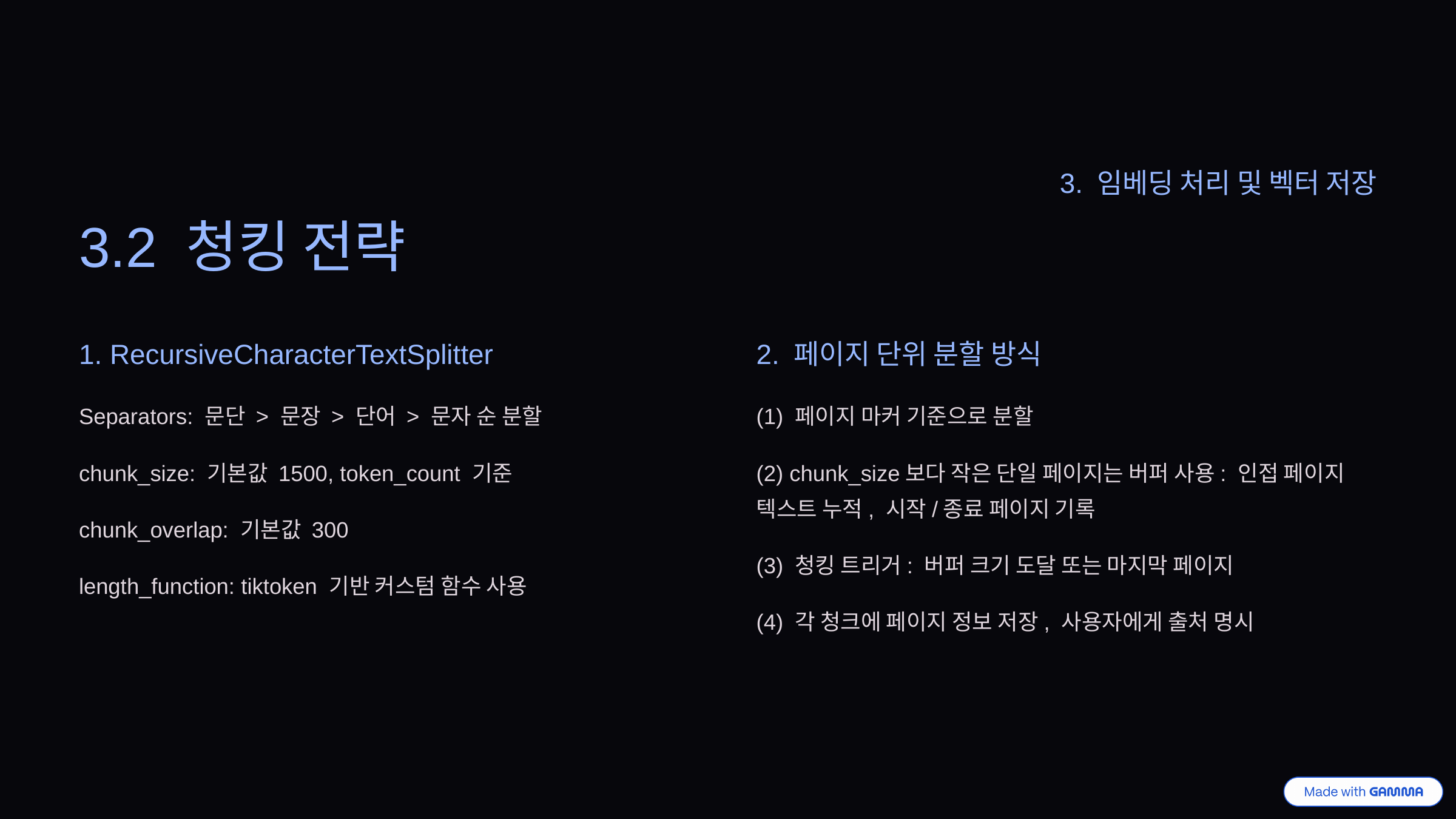

3. 임베딩 처리 및 벡터 저장
3.2 청킹 전략
1. RecursiveCharacterTextSplitter
2. 페이지 단위 분할 방식
Separators: 문단 > 문장 > 단어 > 문자 순 분할
(1) 페이지 마커 기준으로 분할
chunk_size: 기본값 1500, token_count 기준
(2) chunk_size보다 작은 단일 페이지는 버퍼 사용: 인접 페이지 텍스트 누적, 시작/종료 페이지 기록
chunk_overlap: 기본값 300
(3) 청킹 트리거: 버퍼 크기 도달 또는 마지막 페이지
length_function: tiktoken 기반 커스텀 함수 사용
(4) 각 청크에 페이지 정보 저장, 사용자에게 출처 명시